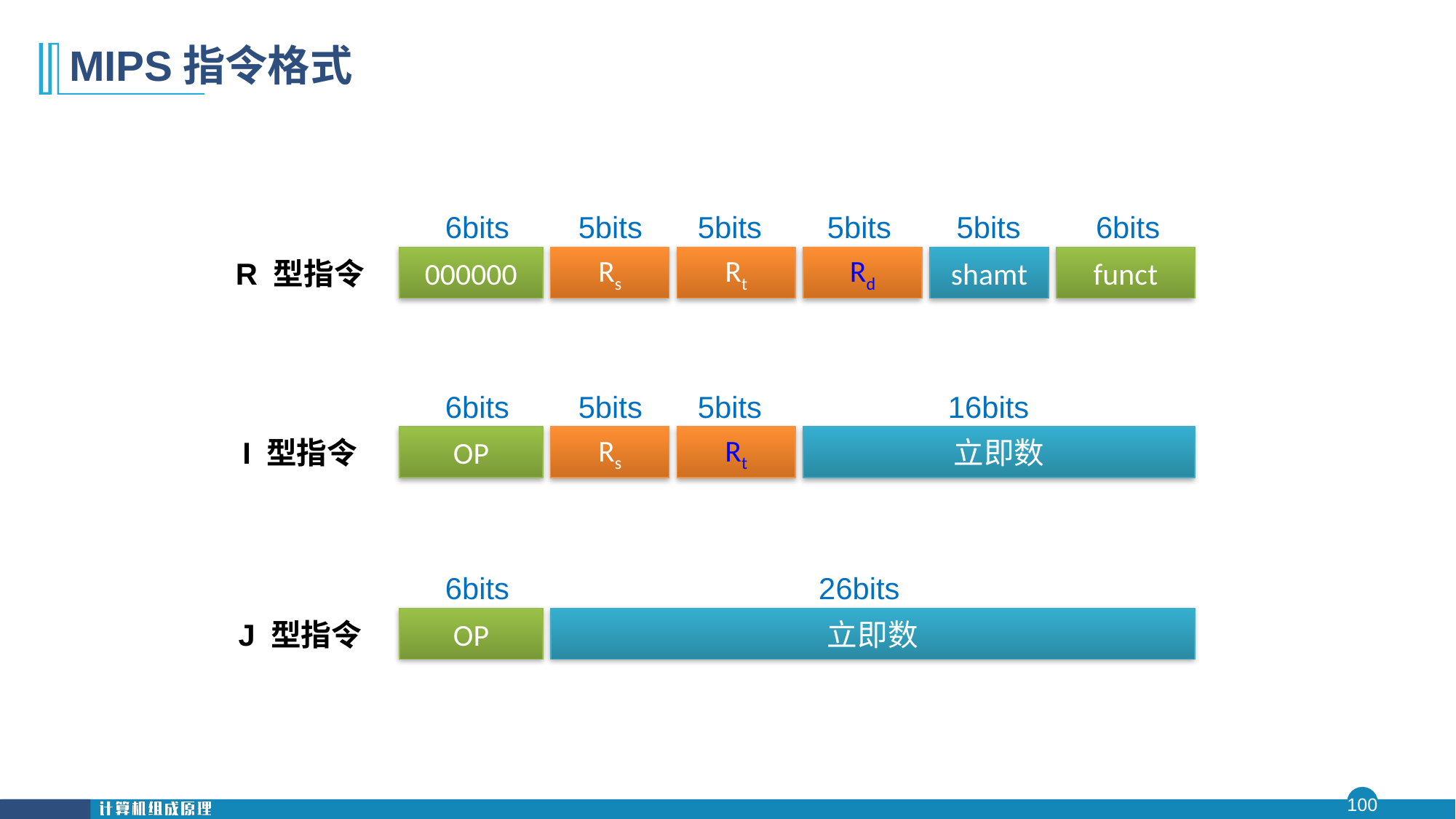

# MIPS指令格式
6bits
5bits
5bits
5bits
5bits
6bits
R 型指令
000000
Rs
Rt
Rd
shamt
funct
6bits
5bits
5bits
16bits
I 型指令
OP
Rs
Rt
立即数
6bits
26bits
J 型指令
OP
立即数